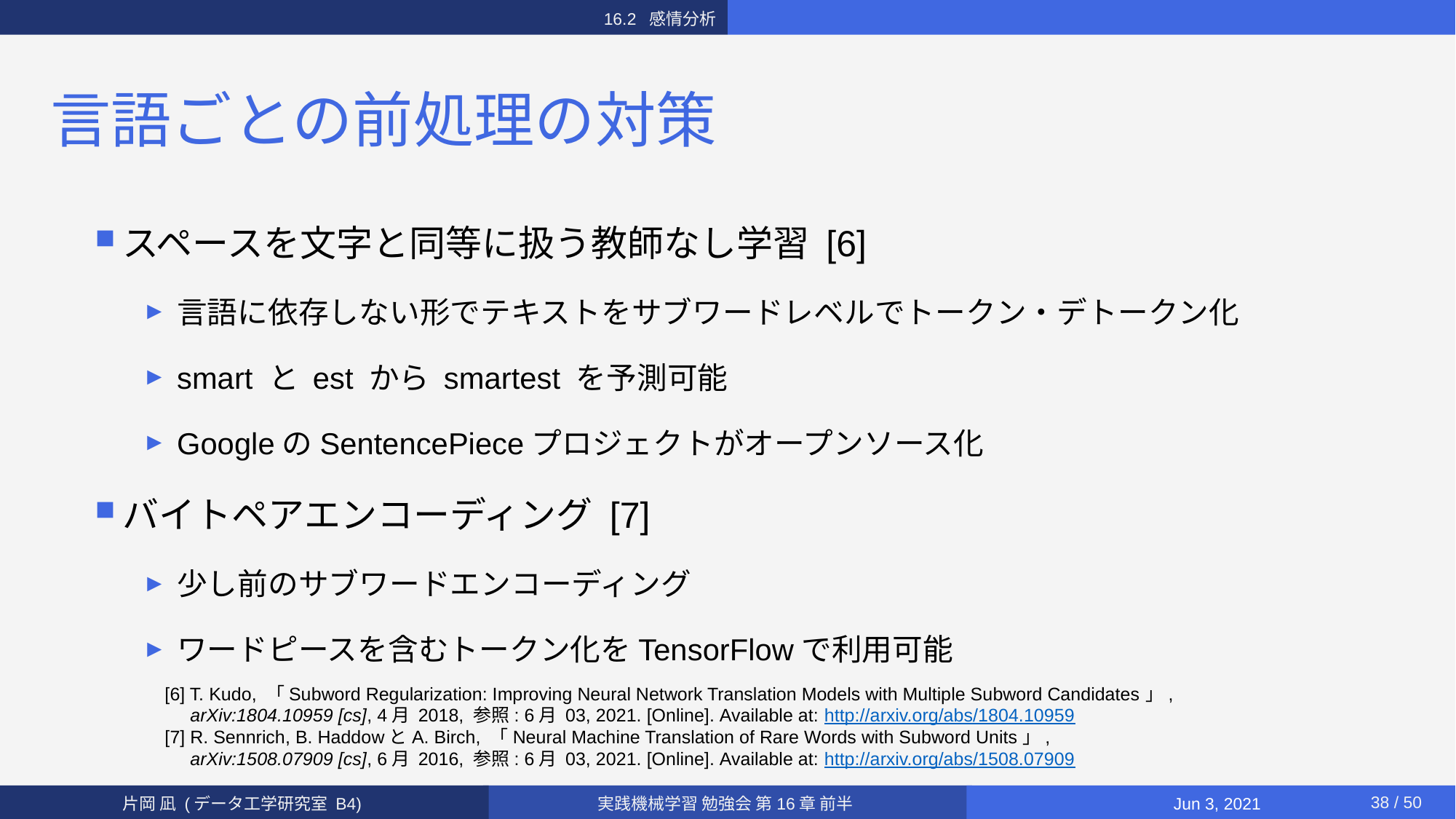

16.2  感情分析
# 言語ごとの前処理の対策
スペースを文字と同等に扱う教師なし学習 [6]
言語に依存しない形でテキストをサブワードレベルでトークン・デトークン化
smart と est から smartest を予測可能
GoogleのSentencePieceプロジェクトがオープンソース化
バイトペアエンコーディング [7]
少し前のサブワードエンコーディング
ワードピースを含むトークン化をTensorFlowで利用可能
[6] T. Kudo, 「Subword Regularization: Improving Neural Network Translation Models with Multiple Subword Candidates」,
     arXiv:1804.10959 [cs], 4月 2018, 参照: 6月 03, 2021. [Online]. Available at: http://arxiv.org/abs/1804.10959
[7] R. Sennrich, B. HaddowとA. Birch, 「Neural Machine Translation of Rare Words with Subword Units」,
     arXiv:1508.07909 [cs], 6月 2016, 参照: 6月 03, 2021. [Online]. Available at: http://arxiv.org/abs/1508.07909